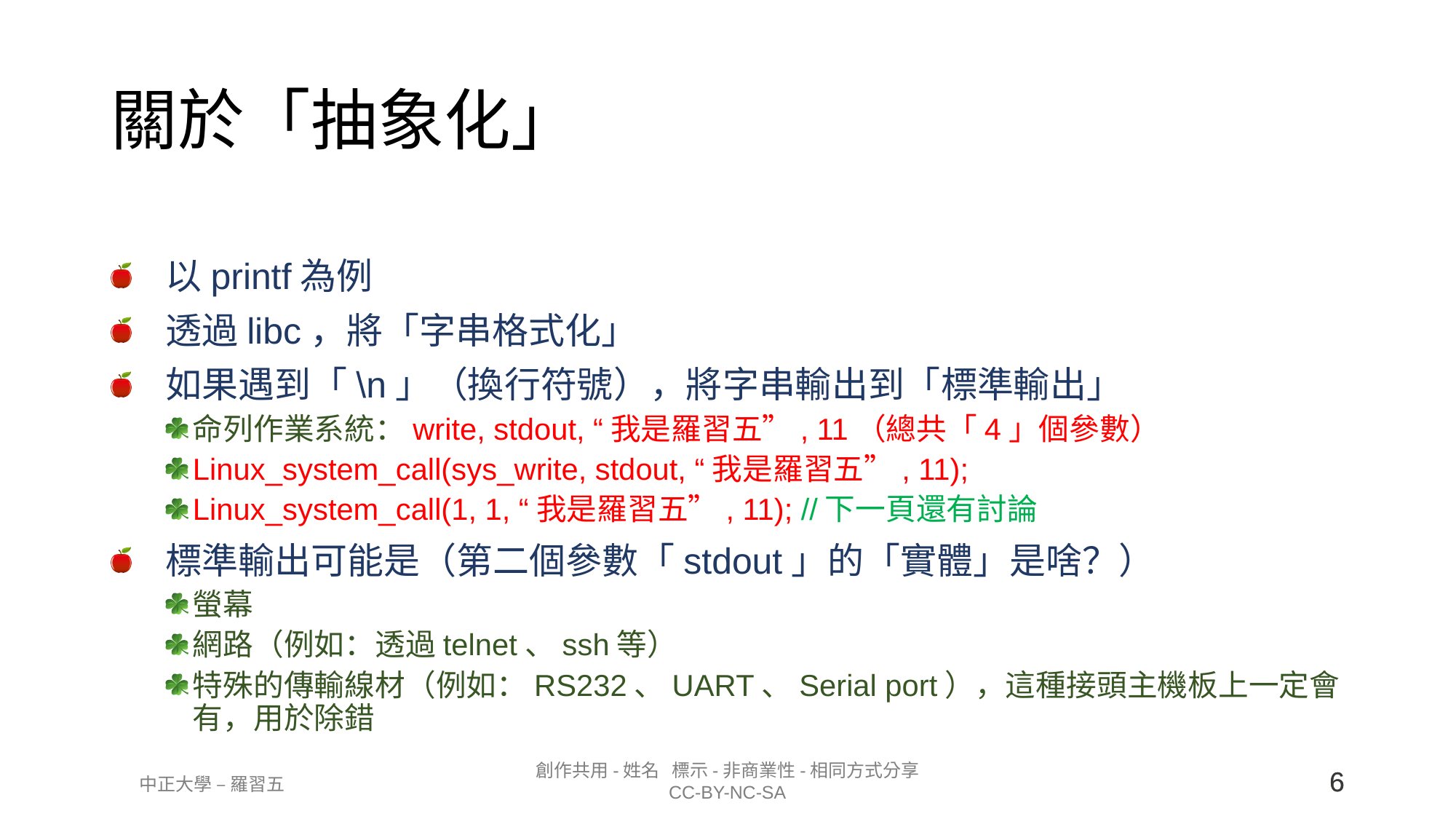

# 關於「抽象化」
以printf為例
透過libc，將「字串格式化」
如果遇到「\n」（換行符號），將字串輸出到「標準輸出」
命列作業系統：write, stdout, “我是羅習五”, 11（總共「4」個參數）
Linux_system_call(sys_write, stdout, “我是羅習五”, 11);
Linux_system_call(1, 1, “我是羅習五”, 11); //下一頁還有討論
標準輸出可能是（第二個參數「stdout」的「實體」是啥？）
螢幕
網路（例如：透過telnet、ssh等）
特殊的傳輸線材（例如：RS232、UART、Serial port），這種接頭主機板上一定會有，用於除錯